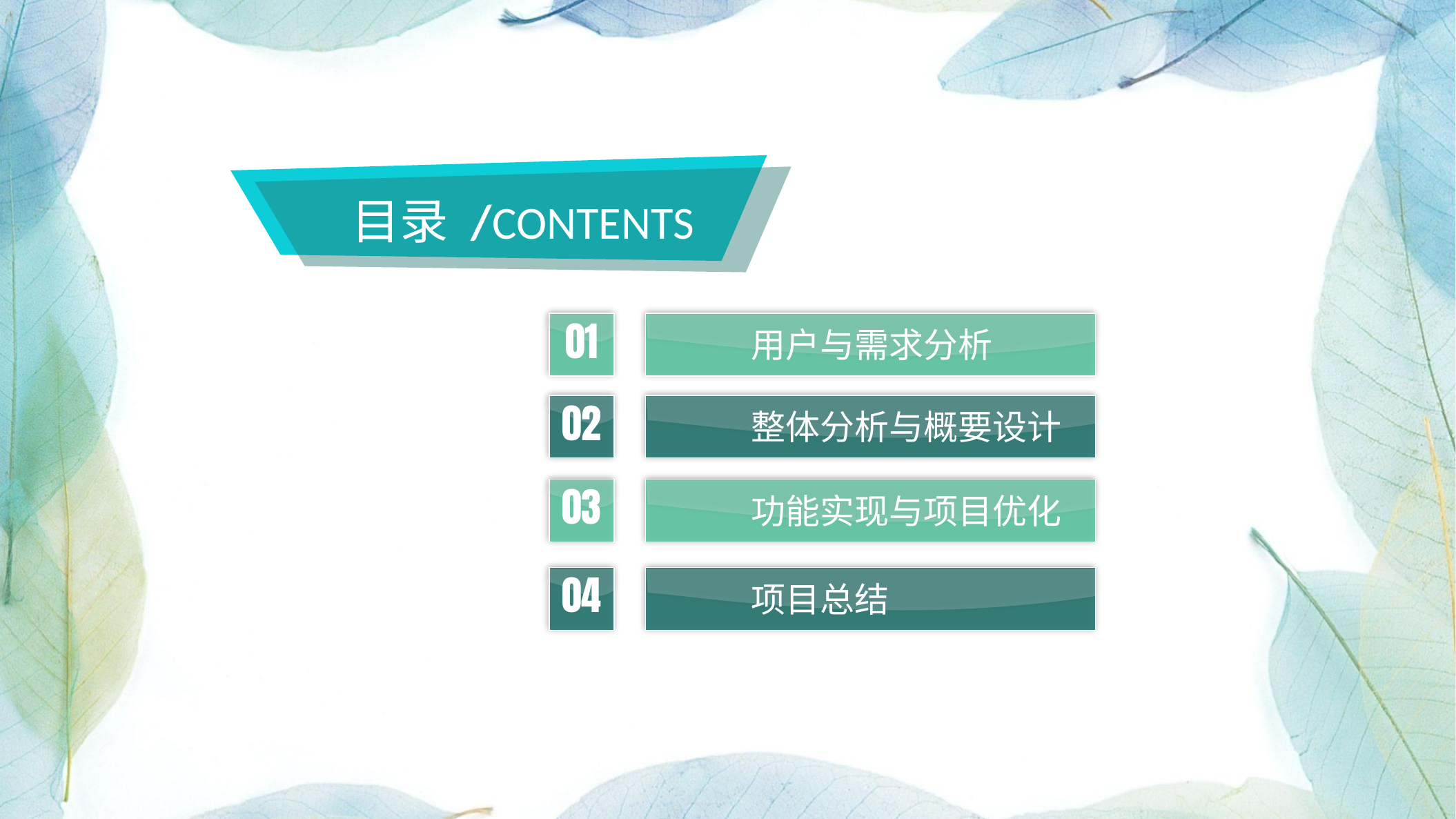

目录 /CONTENTS
01

用户与需求分析
02

整体分析与概要设计
03

功能实现与项目优化
04

项目总结